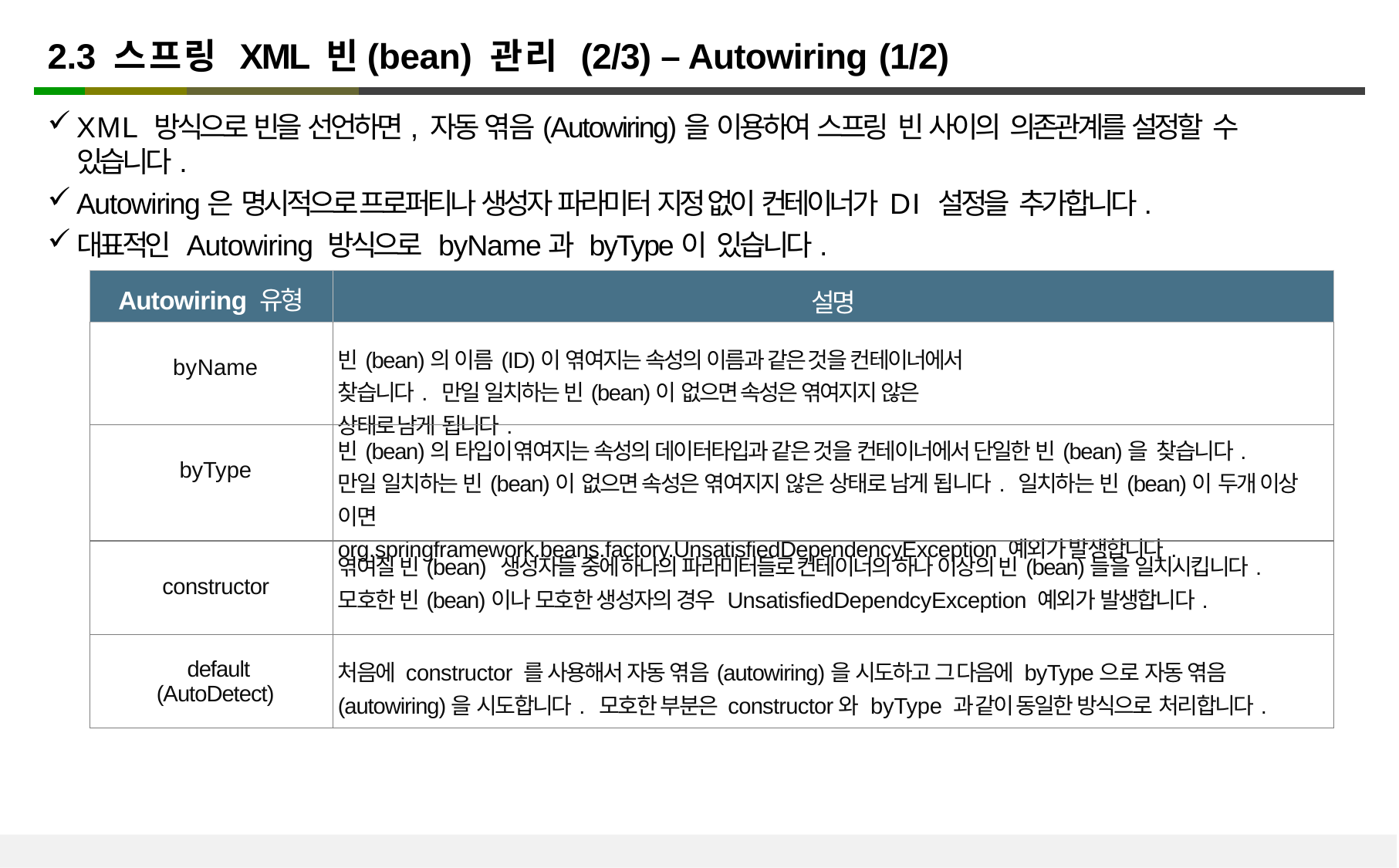

# 2.3 스프링 XML 빈(bean) 관리 (2/3) – Autowiring (1/2)
XML 방식으로 빈을 선언하면, 자동 엮음(Autowiring)을 이용하여  스프링  빈 사이의 의존관계를 설정할  수 있습니다.
Autowiring은 명시적으로 프로퍼티나 생성자 파라미터 지정 없이 컨테이너가 DI 설정을 추가합니다.
대표적인 Autowiring 방식으로  byName과 byType이 있습니다.
| Autowiring 유형 | 설명 |
| --- | --- |
| byName | 빈(bean)의 이름(ID)이 엮여지는 속성의 이름과 같은 것을 컨테이너에서 찾습니다. 만일 일치하는 빈(bean)이 없으면 속성은 엮여지지 않은 상태로 남게 됩니다. |
| byType | 빈(bean)의 타입이 엮여지는 속성의 데이터타입과 같은 것을 컨테이너에서 단일한 빈(bean)을 찾습니다. 만일 일치하는 빈(bean)이 없으면 속성은 엮여지지 않은 상태로 남게 됩니다. 일치하는 빈(bean)이 두개 이상 이면 org.springframework.beans.factory.UnsatisfiedDependencyException 예외가 발생합니다. |
| constructor | 엮여질 빈(bean) 생성자들 중에 하나의 파라미터들로 컨테이너의 하나 이상의 빈(bean)들을 일치시킵니다. 모호한 빈(bean)이나 모호한 생성자의 경우 UnsatisfiedDependcyException 예외가 발생합니다. |
| default (AutoDetect) | 처음에 constructor 를 사용해서 자동 엮음(autowiring)을 시도하고 그 다음에 byType으로 자동 엮음(autowiring)을 시도합니다. 모호한 부분은 constructor와 byType 과 같이 동일한 방식으로 처리합니다. |